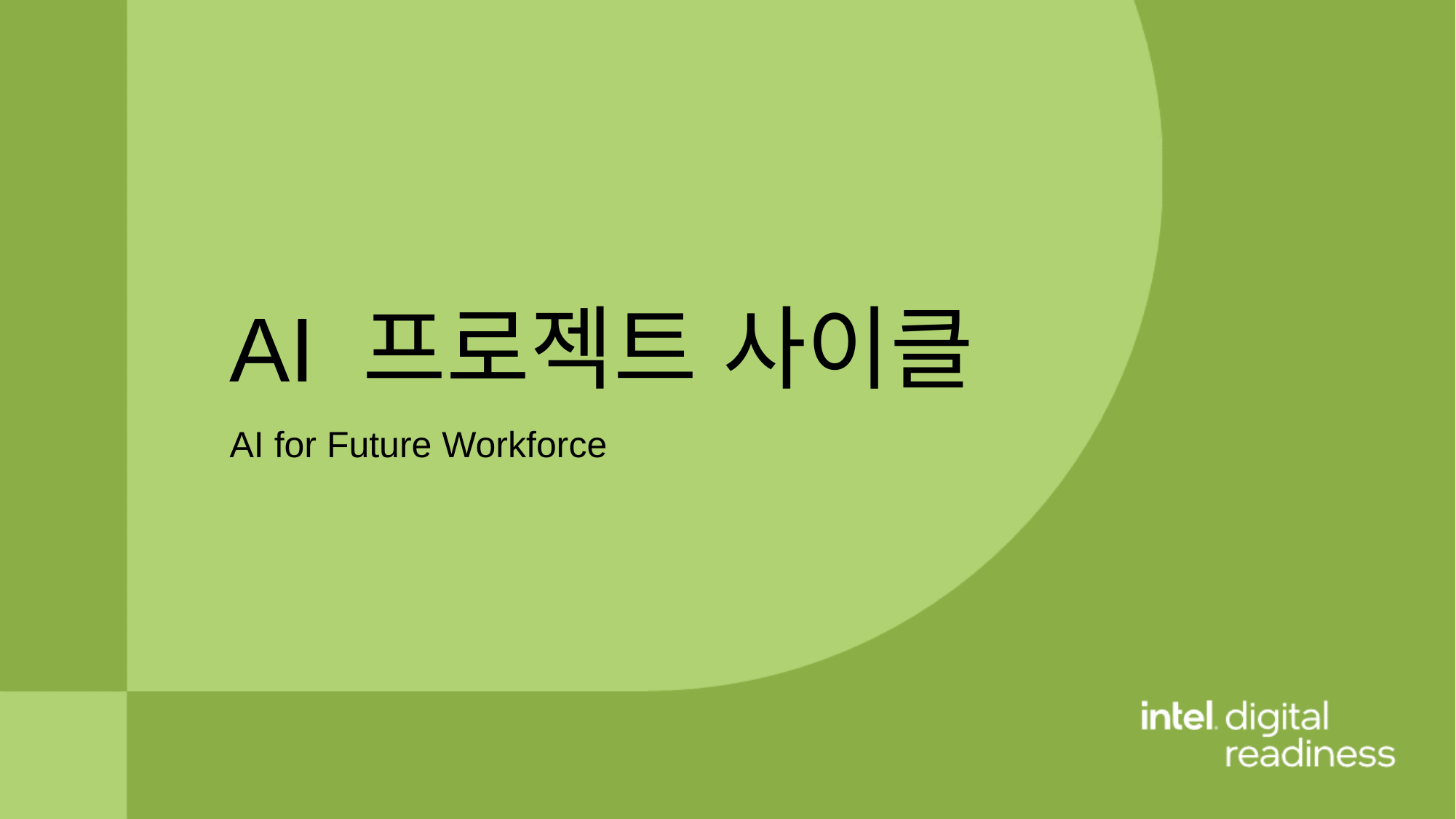

AI 프로젝트 사이클
AI for Future Workforce